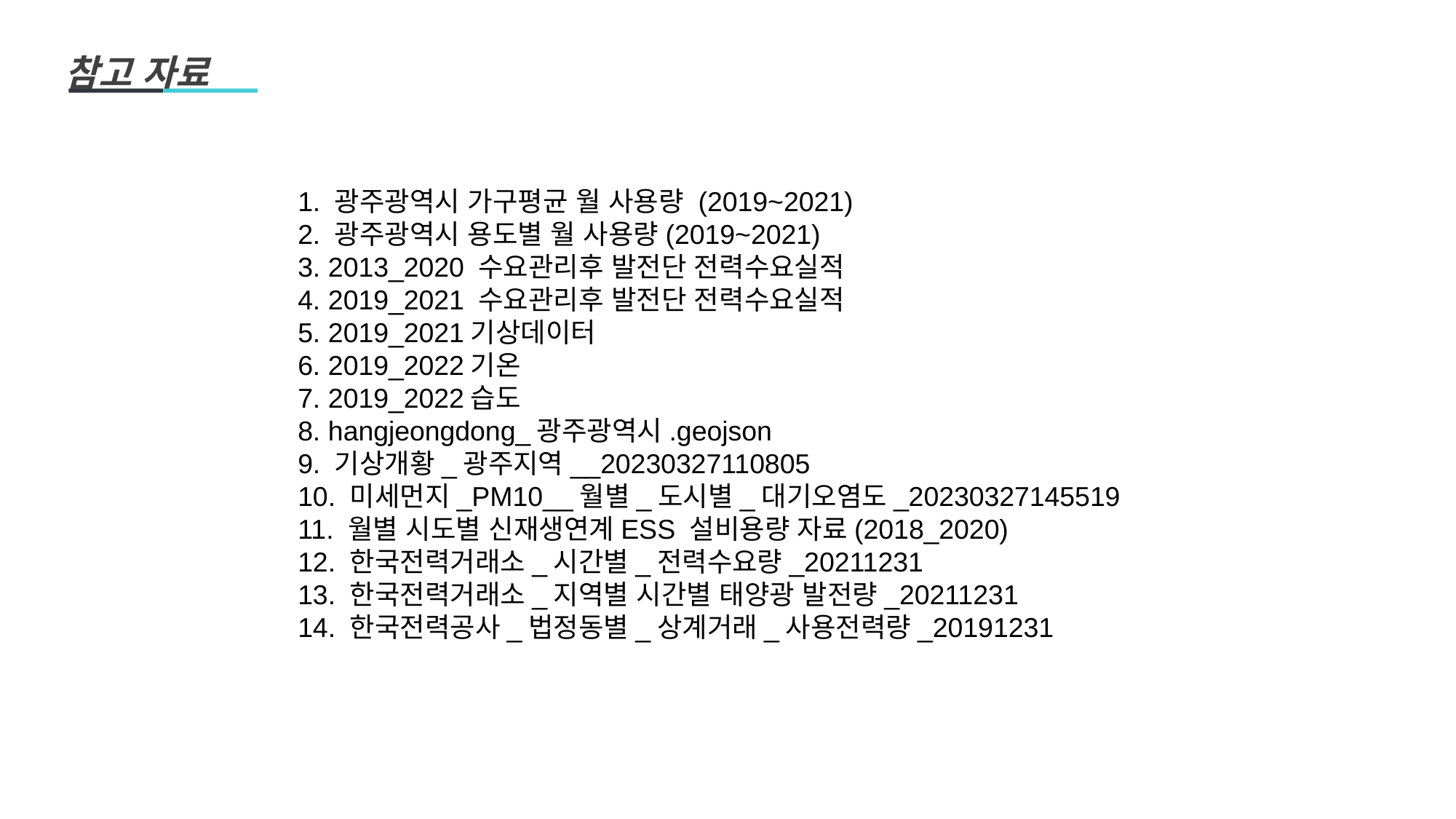

참고 자료

1. 광주광역시 가구평균 월 사용량 (2019~2021)
2. 광주광역시 용도별 월 사용량(2019~2021)
3. 2013_2020 수요관리후 발전단 전력수요실적
4. 2019_2021 수요관리후 발전단 전력수요실적
5. 2019_2021기상데이터
6. 2019_2022기온
7. 2019_2022습도
8. hangjeongdong_광주광역시.geojson
9. 기상개황_광주지역__20230327110805
10. 미세먼지_PM10__월별_도시별_대기오염도_20230327145519
11. 월별 시도별 신재생연계ESS 설비용량 자료(2018_2020)
12. 한국전력거래소_시간별_전력수요량_20211231
13. 한국전력거래소_지역별 시간별 태양광 발전량_20211231
14. 한국전력공사_법정동별_상계거래_사용전력량_20191231